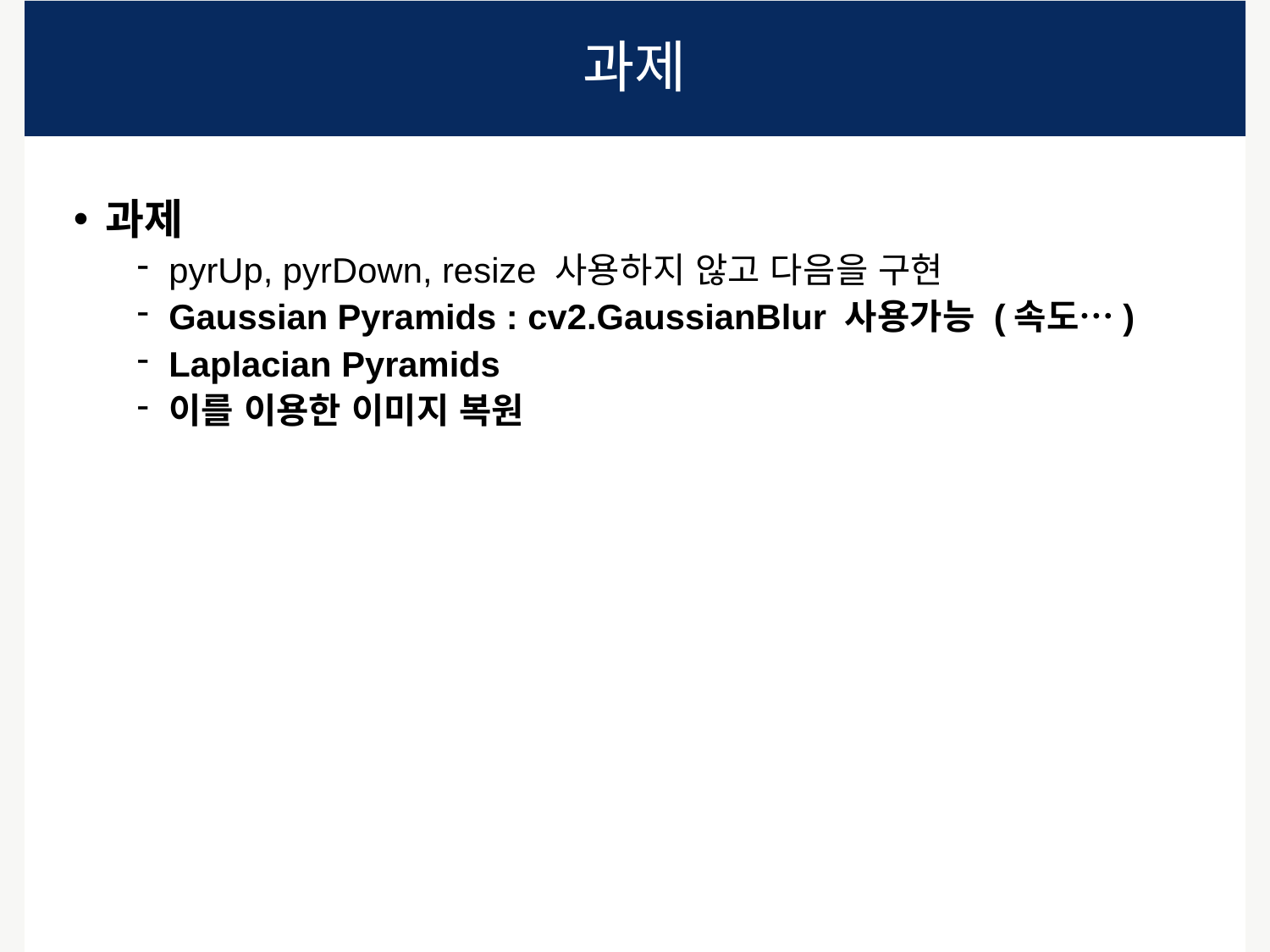

# 과제
과제
pyrUp, pyrDown, resize 사용하지 않고 다음을 구현
Gaussian Pyramids : cv2.GaussianBlur 사용가능 (속도…)
Laplacian Pyramids
이를 이용한 이미지 복원